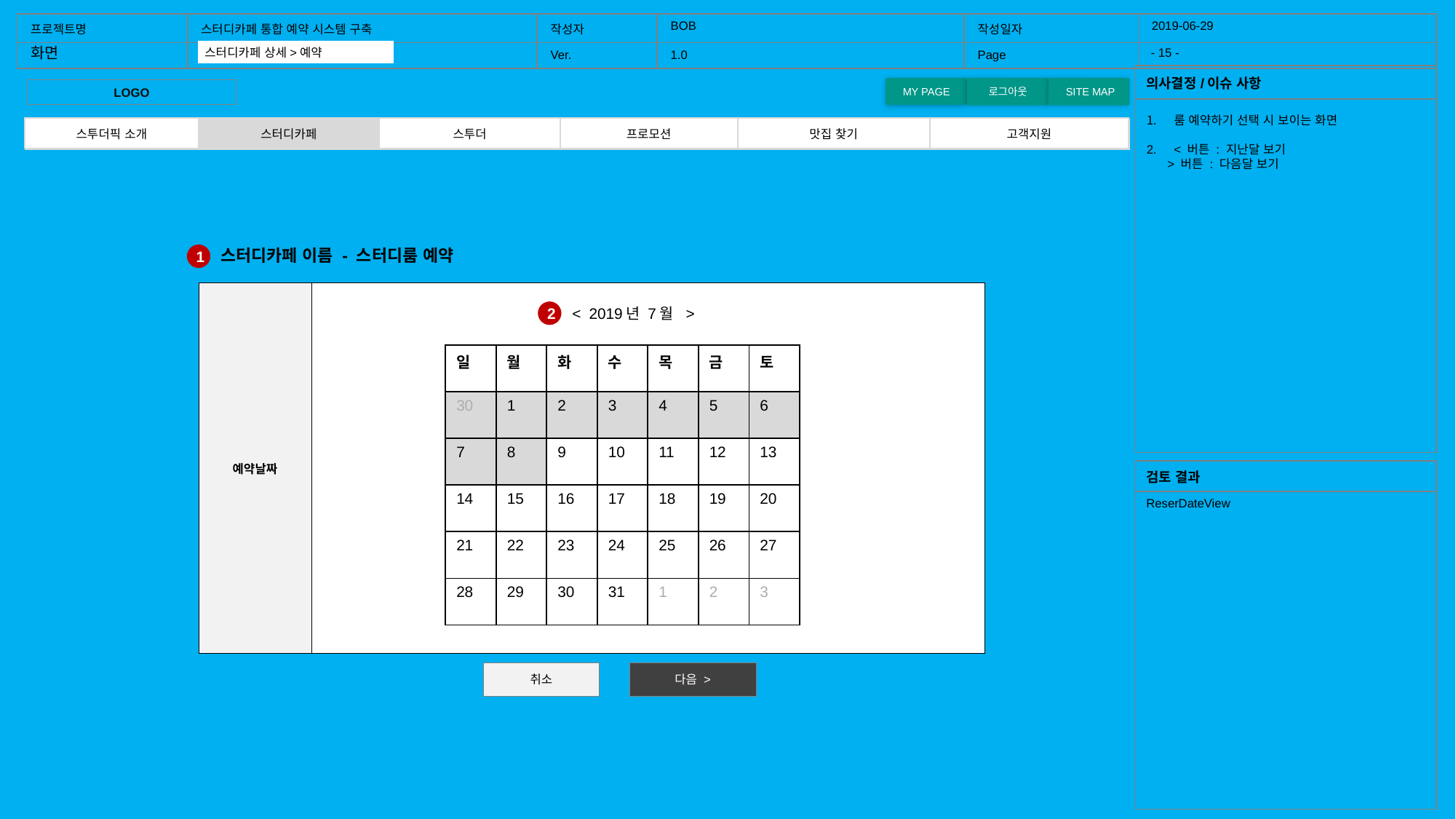

| 프로젝트명 | 스터디카페 통합 예약 시스템 구축 | 작성자 | BOB | 작성일자 | 2019-06-29 |
| --- | --- | --- | --- | --- | --- |
|  |  | Ver. | 1.0 | Page |  |
화면
- 15 -
스터디카페 상세>예약

홈화면
카페예약 > 상세페이지 > 예약하기
| 의사결정/이슈 사항 |
| --- |
|  |
MY PAGE
로그아웃
 SITE MAP
LOGO
룸 예약하기 선택 시 보이는 화면

< 버튼 : 지난달 보기
      > 버튼 : 다음달 보기

| 스투더픽 소개 | 스터디카페 | 스투더 | 프로모션 | 맛집 찾기 | 고객지원 |
| --- | --- | --- | --- | --- | --- |
| 스투더픽 소개 | 카페예약 | 스투더 | 프로모션 | 맛집찾기 | 고객지원 |
| --- | --- | --- | --- | --- | --- |
스터디카페 이름 - 스터디룸 예약
1
| 예약날짜 |  |
| --- | --- |
<  2019년 7월  >
2
| 일 | 월 | 화 | 수 | 목 | 금 | 토 |
| --- | --- | --- | --- | --- | --- | --- |
| 30 | 1 | 2 | 3 | 4 | 5 | 6 |
| 7 | 8 | 9 | 10 | 11 | 12 | 13 |
| 14 | 15 | 16 | 17 | 18 | 19 | 20 |
| 21 | 22 | 23 | 24 | 25 | 26 | 27 |
| 28 | 29 | 30 | 31 | 1 | 2 | 3 |
| 검토 결과 |
| --- |
| ReserDateView |
취소
다음 >